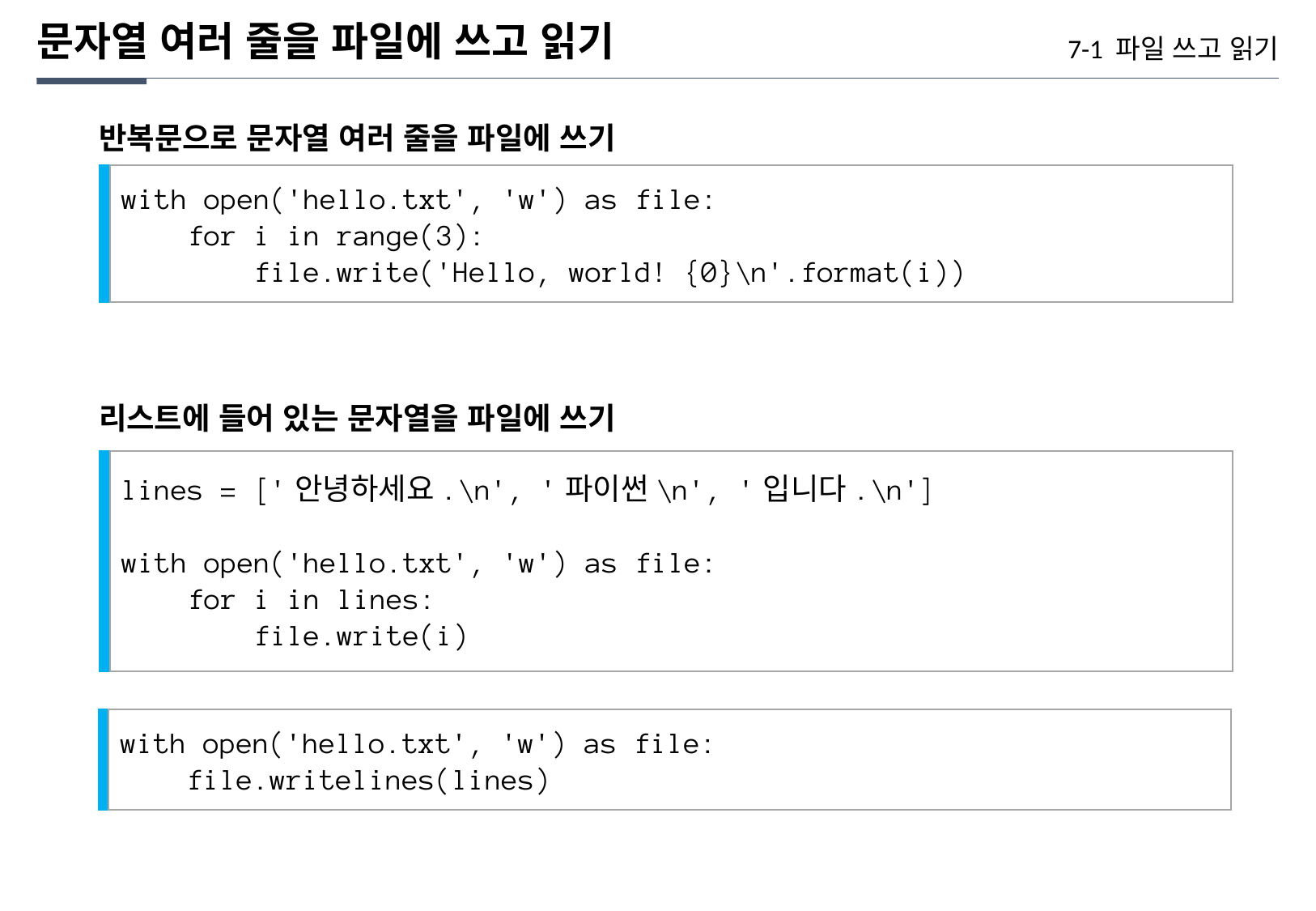

문자열 여러 줄을 파일에 쓰고 읽기
7-1 파일 쓰고 읽기
반복문으로 문자열 여러 줄을 파일에 쓰기

with open('hello.txt', 'w') as file:
    for i in range(3):
        file.write('Hello, world! {0}\n'.format(i))
리스트에 들어 있는 문자열을 파일에 쓰기

lines = ['안녕하세요.\n', '파이썬\n', '입니다.\n']

with open('hello.txt', 'w') as file:
    for i in lines:
        file.write(i)

with open('hello.txt', 'w') as file:
    file.writelines(lines)